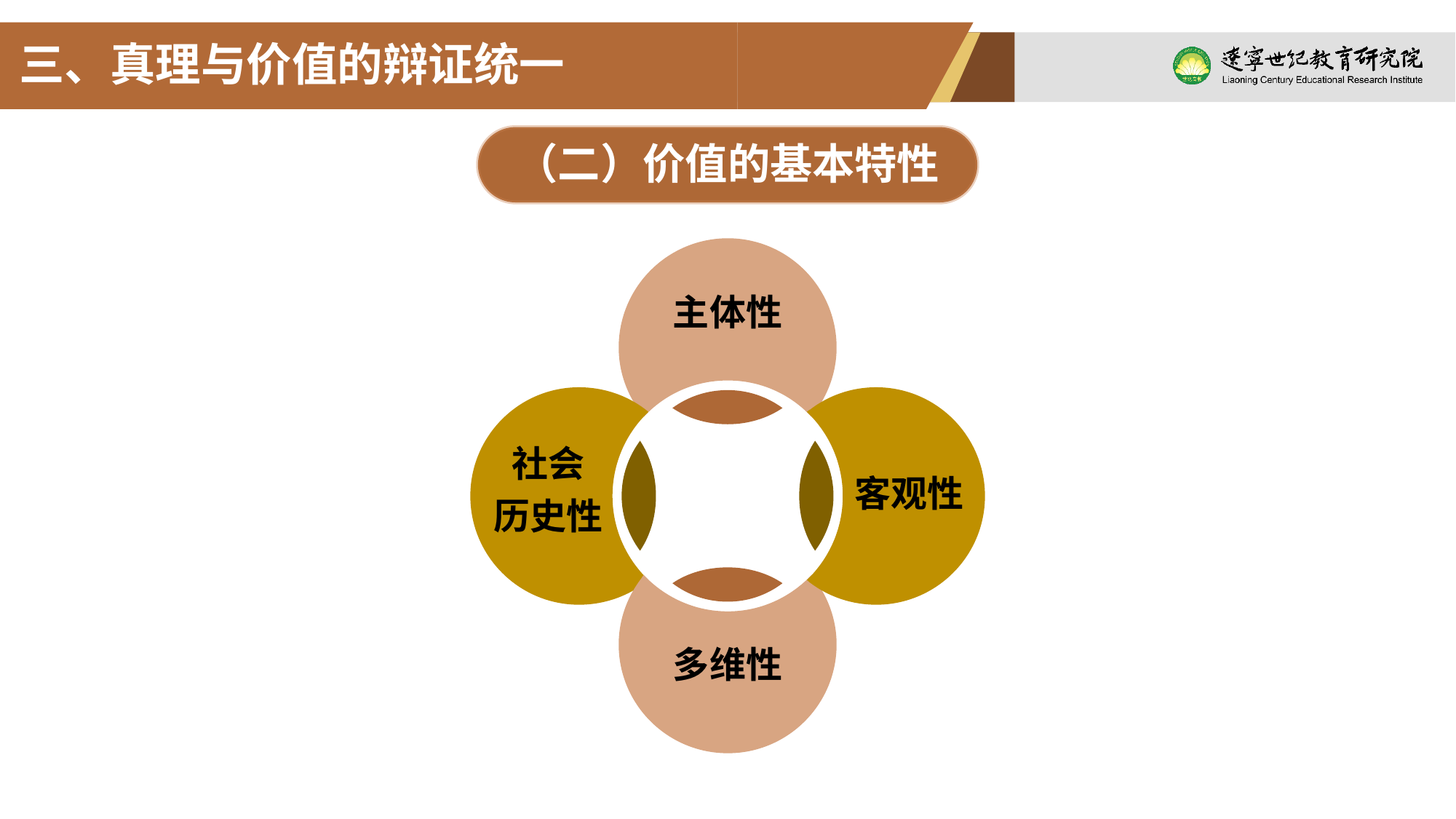

三、真理与价值的辩证统一
（二）价值的基本特性

主体性
社会
历史性
客观性
多维性